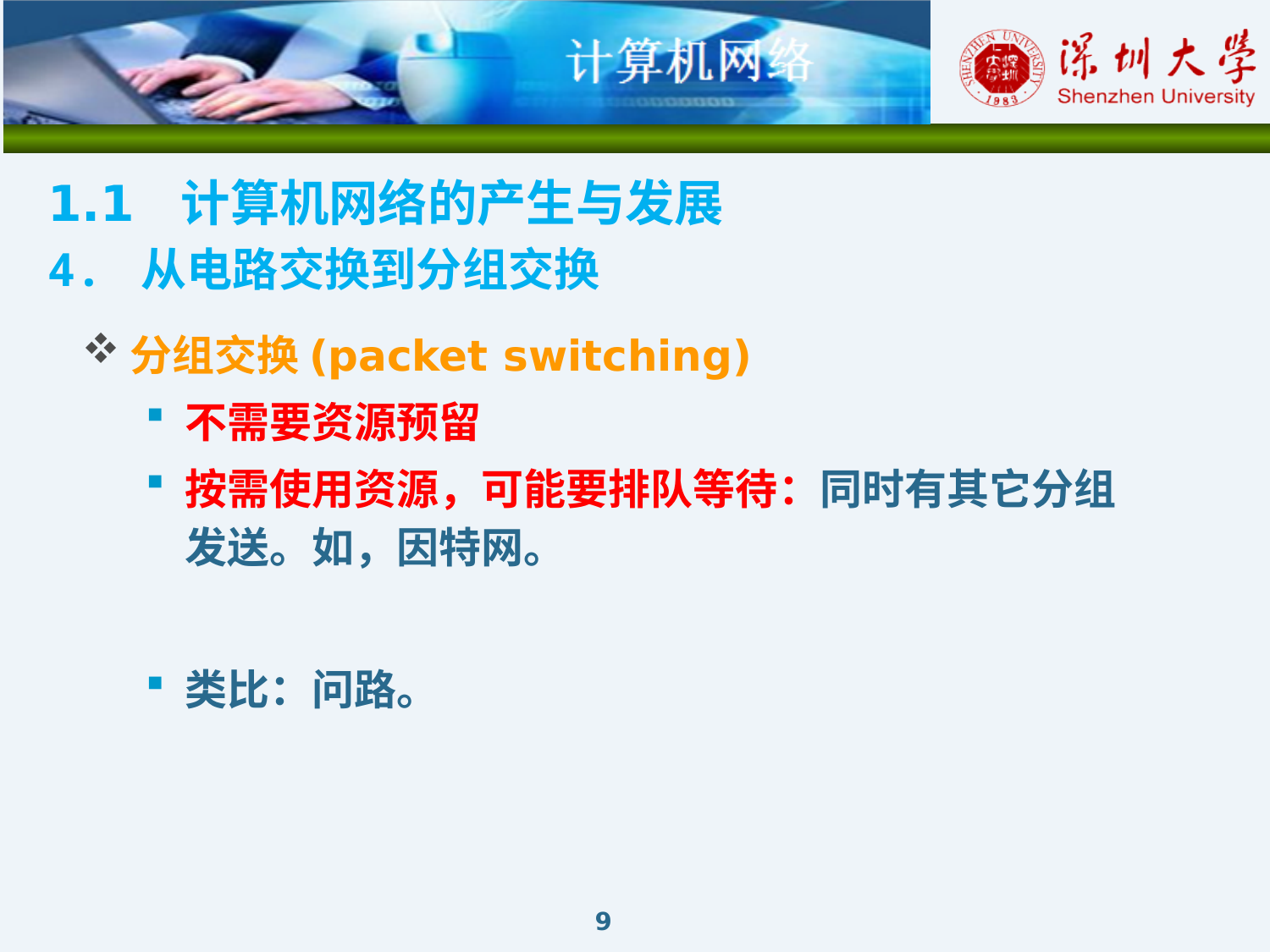

1.1  计算机网络的产生与发展
4. 从电路交换到分组交换
分组交换(packet switching)
不需要资源预留
按需使用资源，可能要排队等待：同时有其它分组发送。如，因特网。

类比：问路。
9